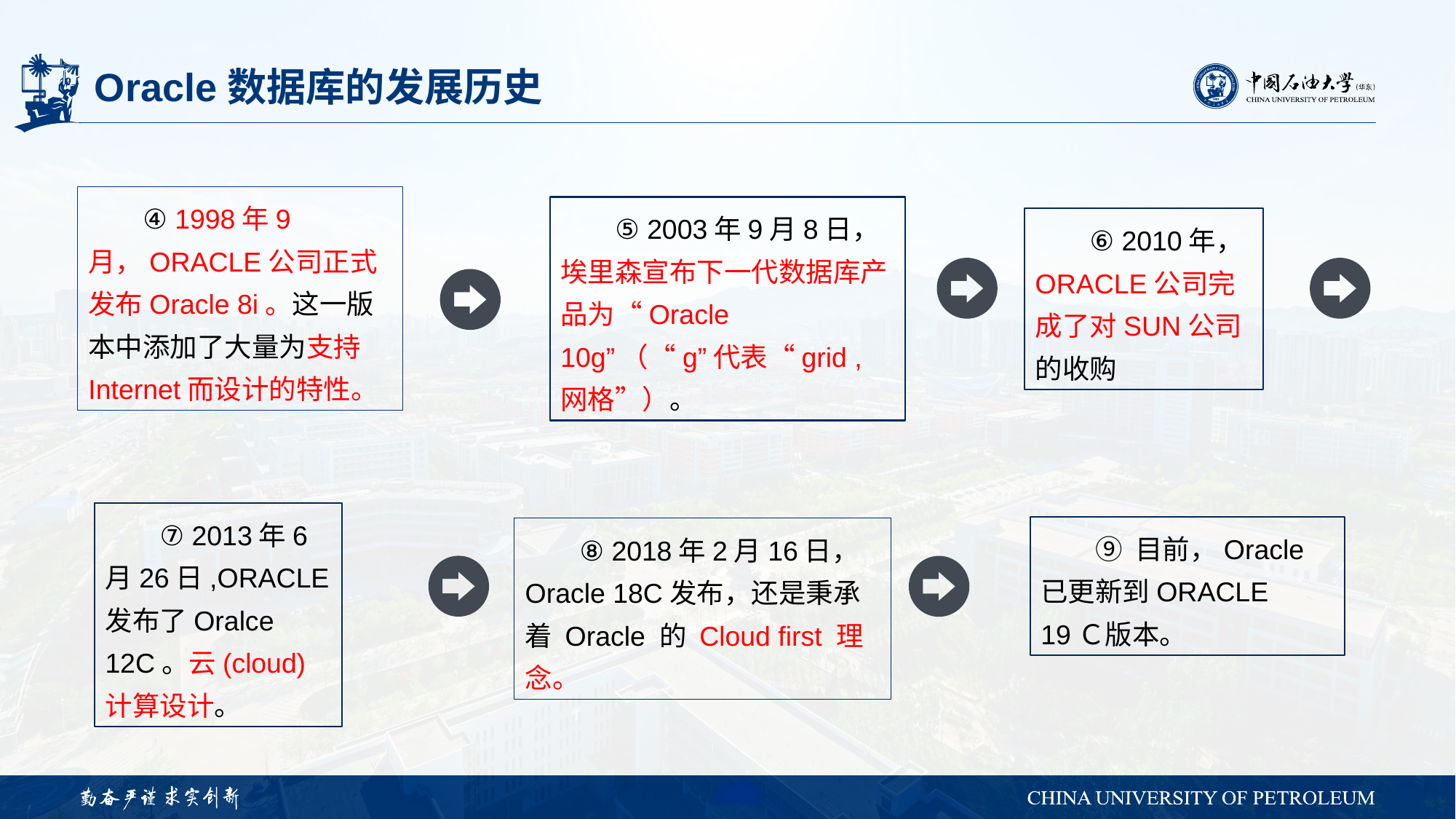

# Oracle数据库的发展历史
④ 1998年9月，ORACLE公司正式发布Oracle 8i。这一版本中添加了大量为支持Internet而设计的特性。
⑤ 2003年9月8日，埃里森宣布下一代数据库产品为“Oracle 10g”（“g”代表“grid ,网格”）。
⑥ 2010年，ORACLE公司完成了对SUN公司的收购

⑦ 2013年6月26日,ORACLE发布了Oralce 12C。云(cloud)计算设计。
⑨ 目前，Oracle已更新到ORACLE　19Ｃ版本。
⑧ 2018年2月16日，Oracle 18C发布，还是秉承着 Oracle 的 Cloud first 理念。